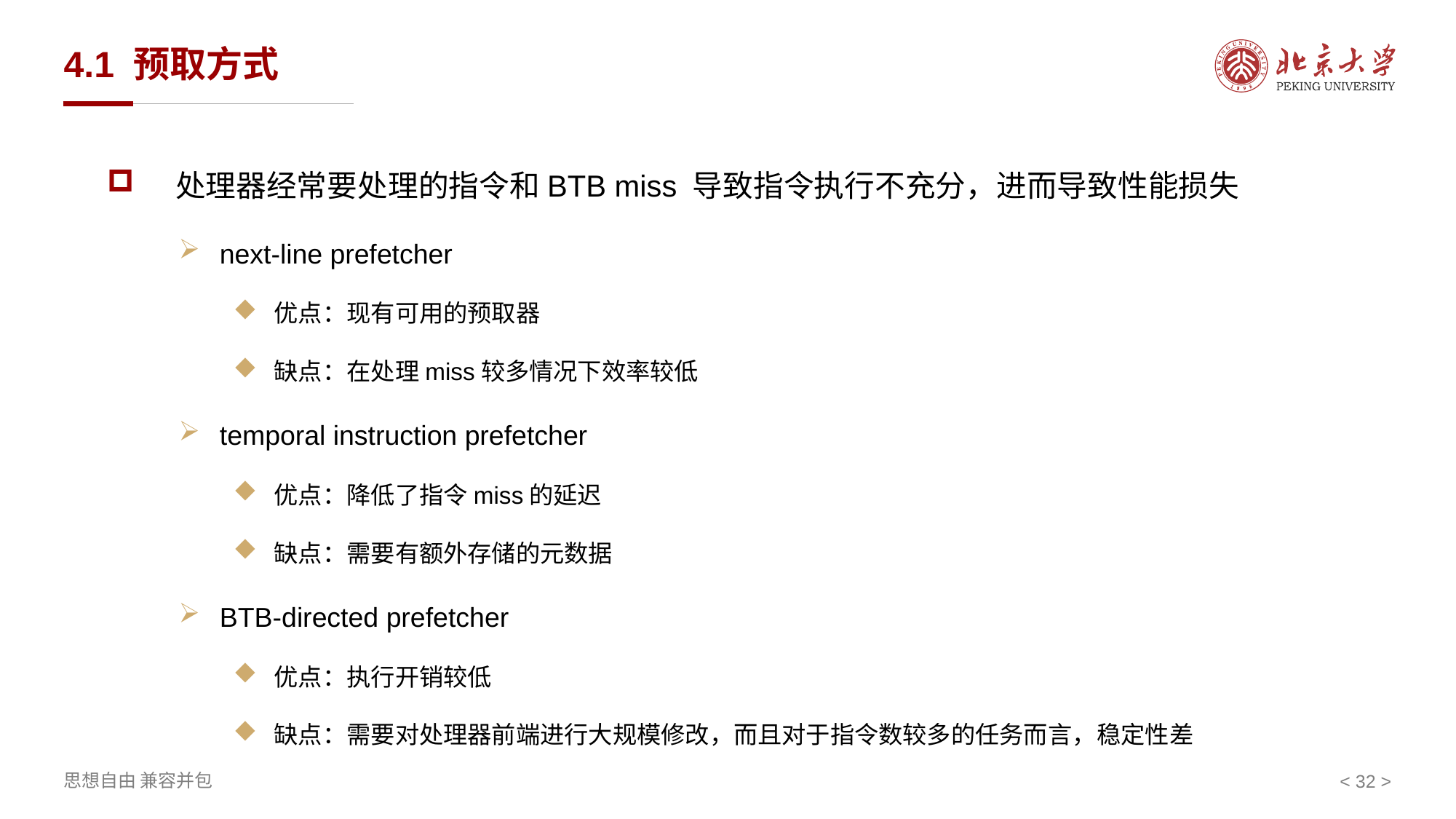

# 4.1 预取方式
    处理器经常要处理的指令和BTB miss 导致指令执行不充分，进而导致性能损失
next-line prefetcher
优点：现有可用的预取器
缺点：在处理miss较多情况下效率较低
temporal instruction prefetcher
优点：降低了指令miss的延迟
缺点：需要有额外存储的元数据
BTB-directed prefetcher
优点：执行开销较低
缺点：需要对处理器前端进行大规模修改，而且对于指令数较多的任务而言，稳定性差
< 32 >